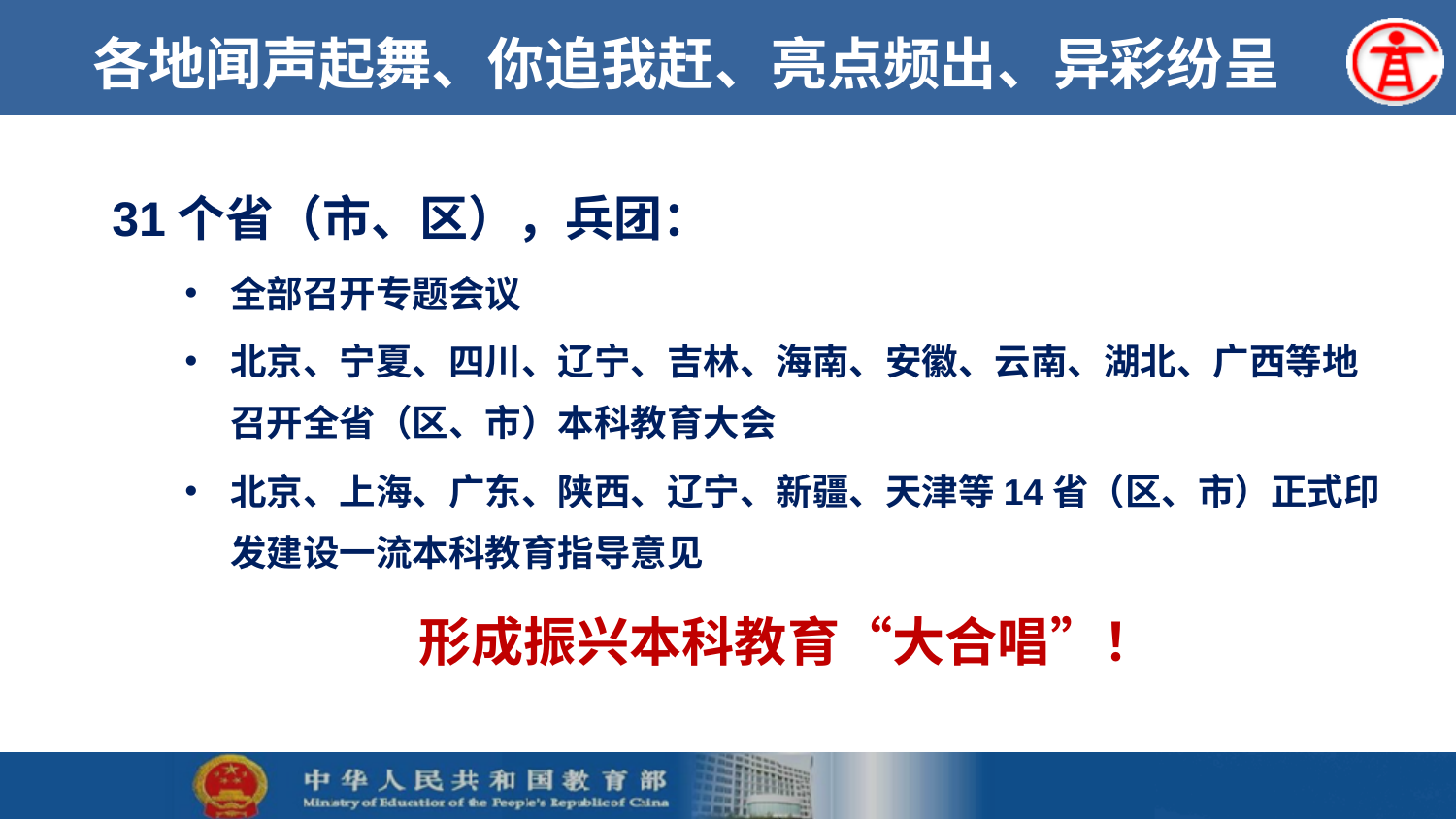

# 各地闻声起舞、你追我赶、亮点频出、异彩纷呈
31个省（市、区），兵团：
全部召开专题会议
北京、宁夏、四川、辽宁、吉林、海南、安徽、云南、湖北、广西等地召开全省（区、市）本科教育大会
北京、上海、广东、陕西、辽宁、新疆、天津等14省（区、市）正式印发建设一流本科教育指导意见
形成振兴本科教育“大合唱”！